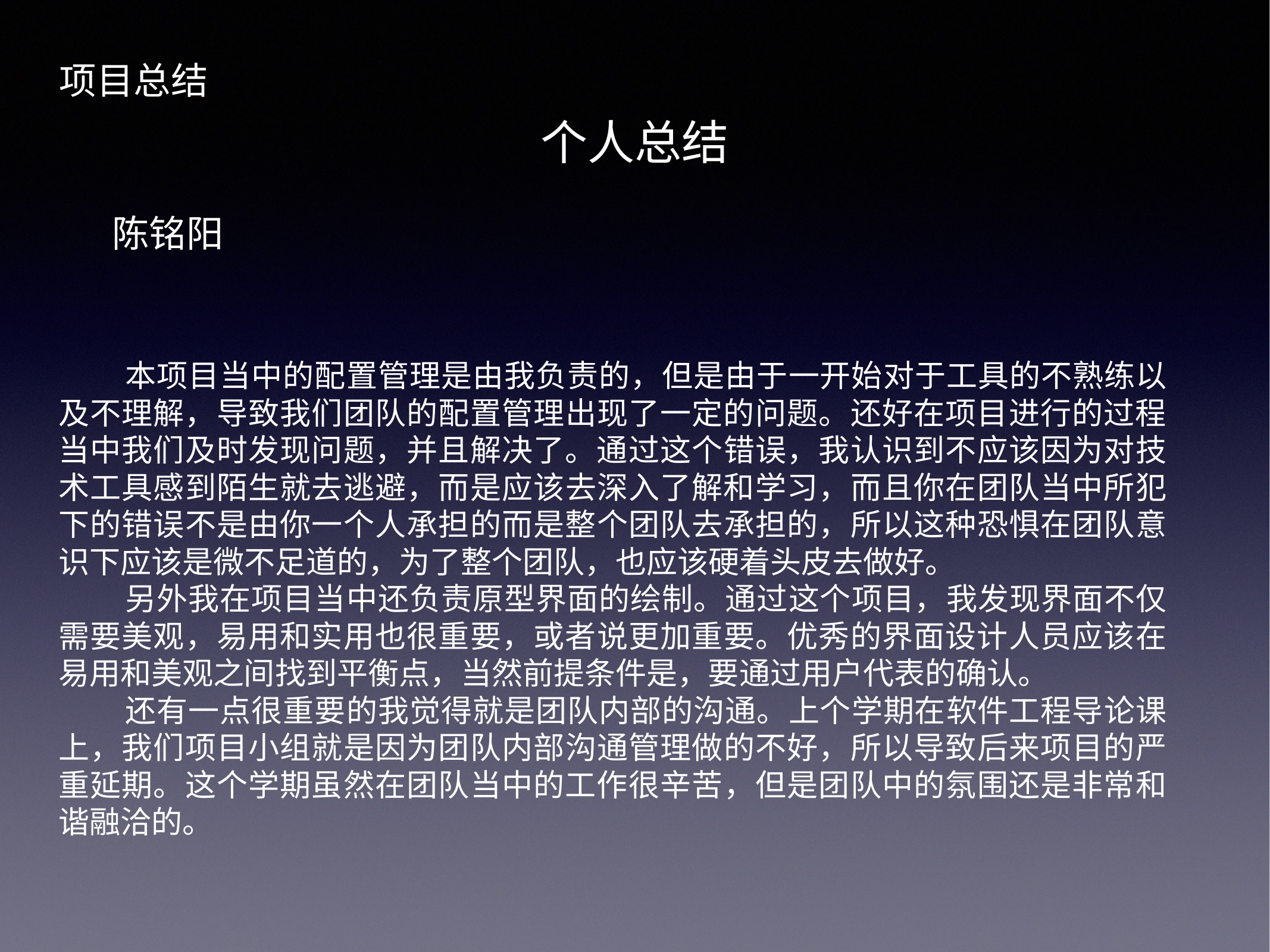

项目总结
个人总结
陈铭阳
本项目当中的配置管理是由我负责的，但是由于一开始对于工具的不熟练以及不理解，导致我们团队的配置管理出现了一定的问题。还好在项目进行的过程当中我们及时发现问题，并且解决了。通过这个错误，我认识到不应该因为对技术工具感到陌生就去逃避，而是应该去深入了解和学习，而且你在团队当中所犯下的错误不是由你一个人承担的而是整个团队去承担的，所以这种恐惧在团队意识下应该是微不足道的，为了整个团队，也应该硬着头皮去做好。
另外我在项目当中还负责原型界面的绘制。通过这个项目，我发现界面不仅需要美观，易用和实用也很重要，或者说更加重要。优秀的界面设计人员应该在易用和美观之间找到平衡点，当然前提条件是，要通过用户代表的确认。
还有一点很重要的我觉得就是团队内部的沟通。上个学期在软件工程导论课上，我们项目小组就是因为团队内部沟通管理做的不好，所以导致后来项目的严重延期。这个学期虽然在团队当中的工作很辛苦，但是团队中的氛围还是非常和谐融洽的。